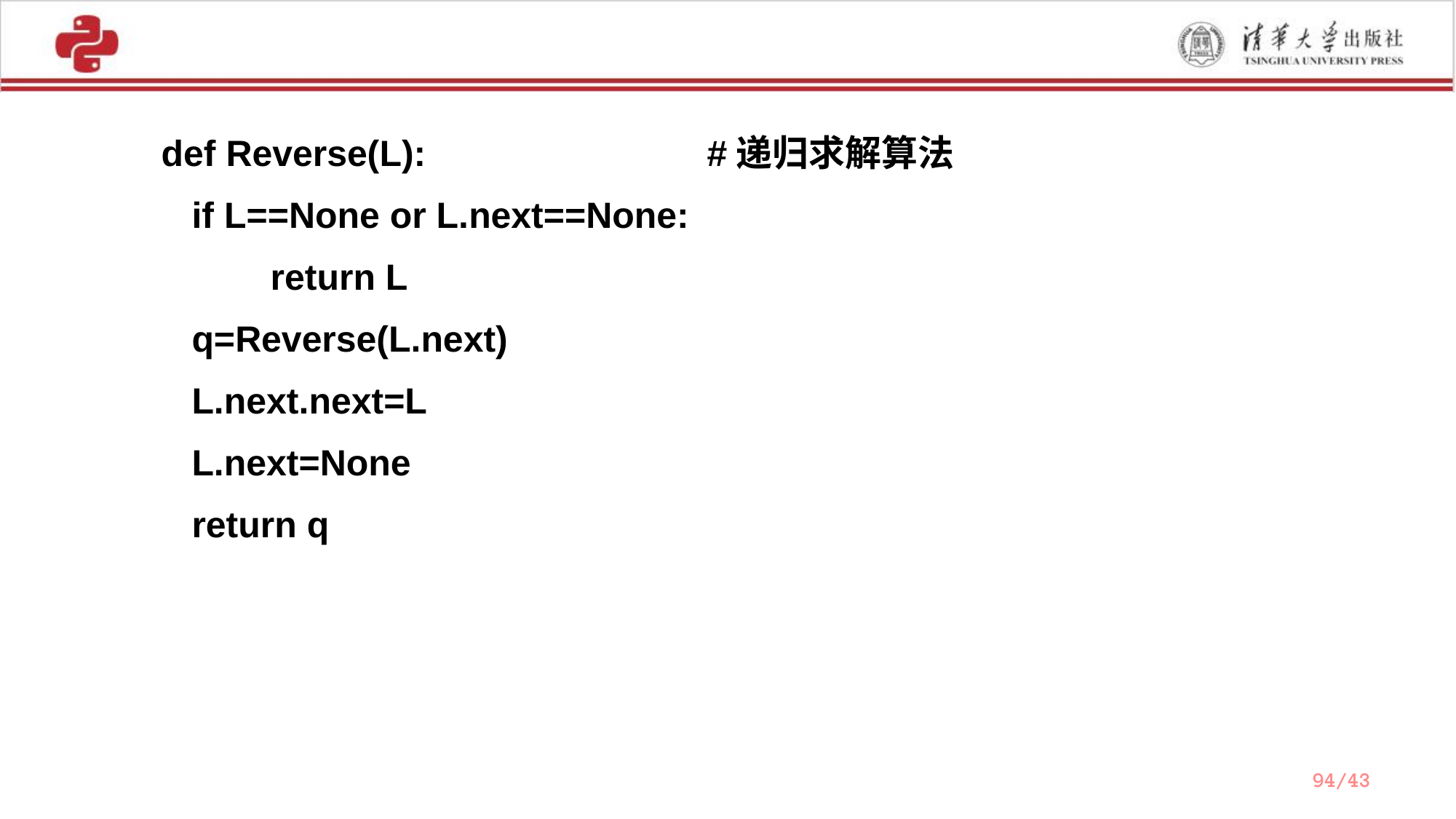

def Reverse(L):                 	#递归求解算法
   if L==None or L.next==None:
	return L
   q=Reverse(L.next)
   L.next.next=L
   L.next=None
   return q
94/43